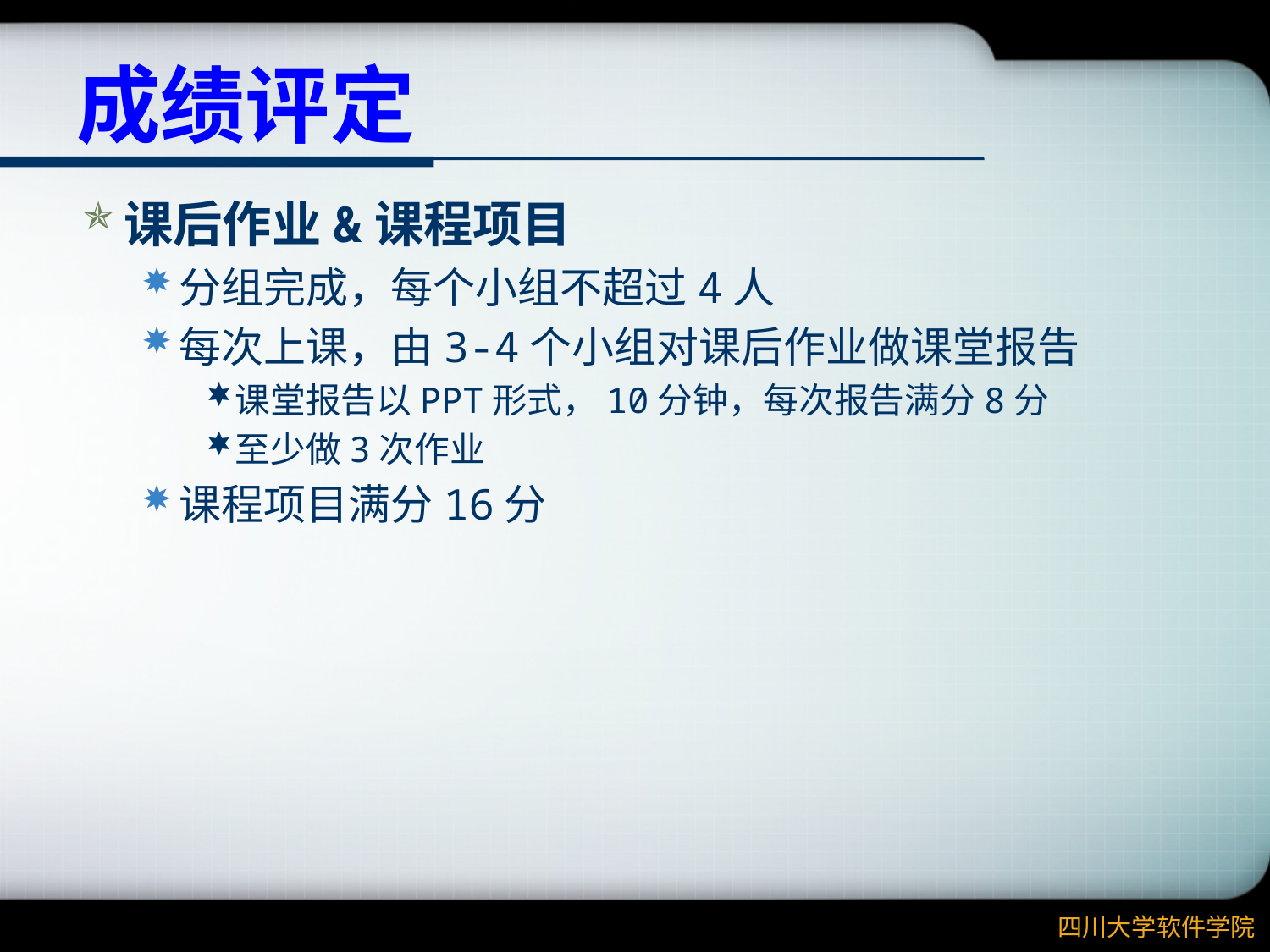

# 成绩评定
课后作业&课程项目
分组完成，每个小组不超过4人
每次上课，由3-4个小组对课后作业做课堂报告
课堂报告以PPT形式，10分钟，每次报告满分8分
至少做3次作业
课程项目满分16分